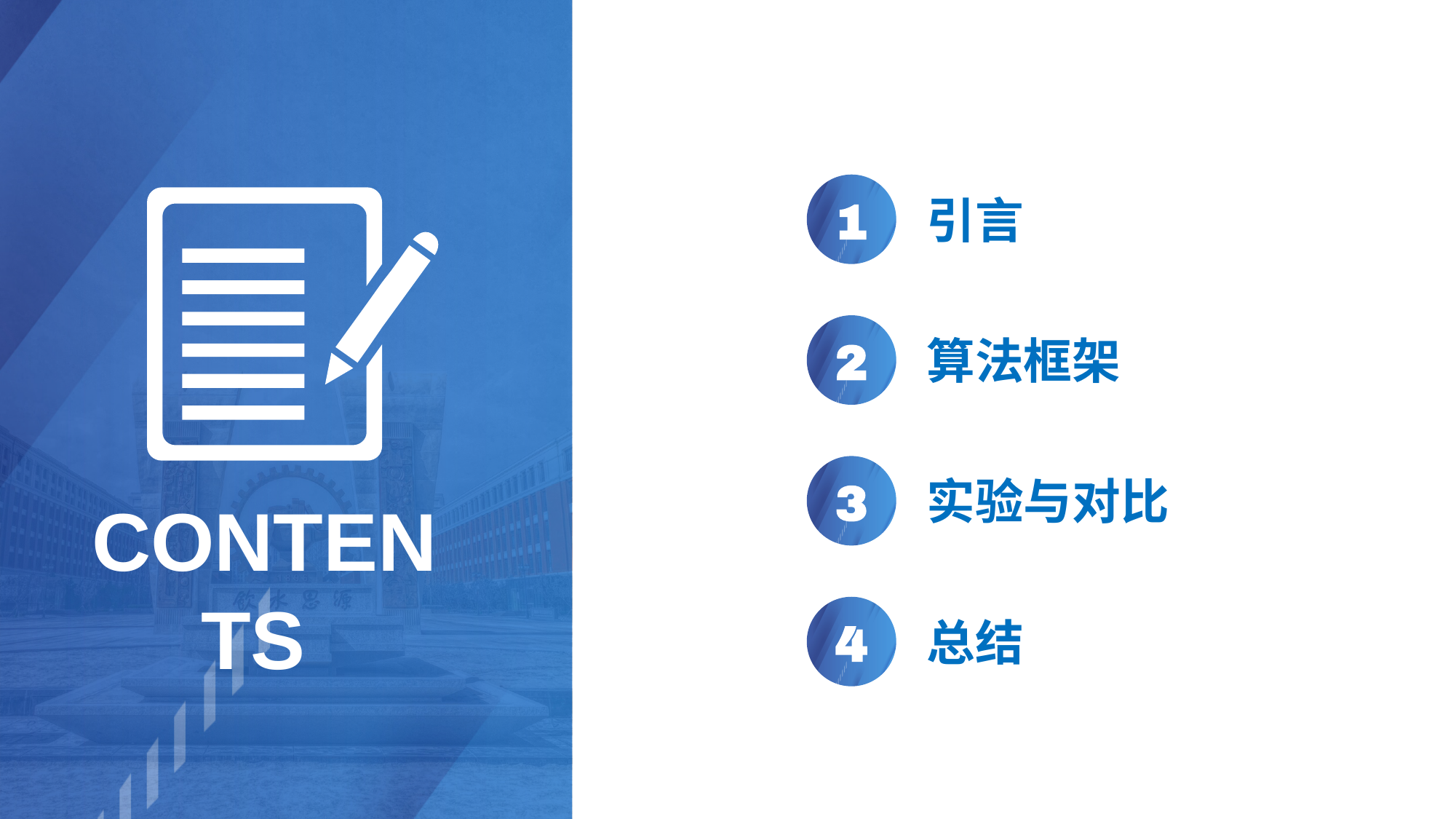

1
引言

CONTENTS
2
算法框架
3
实验与对比
4
总结